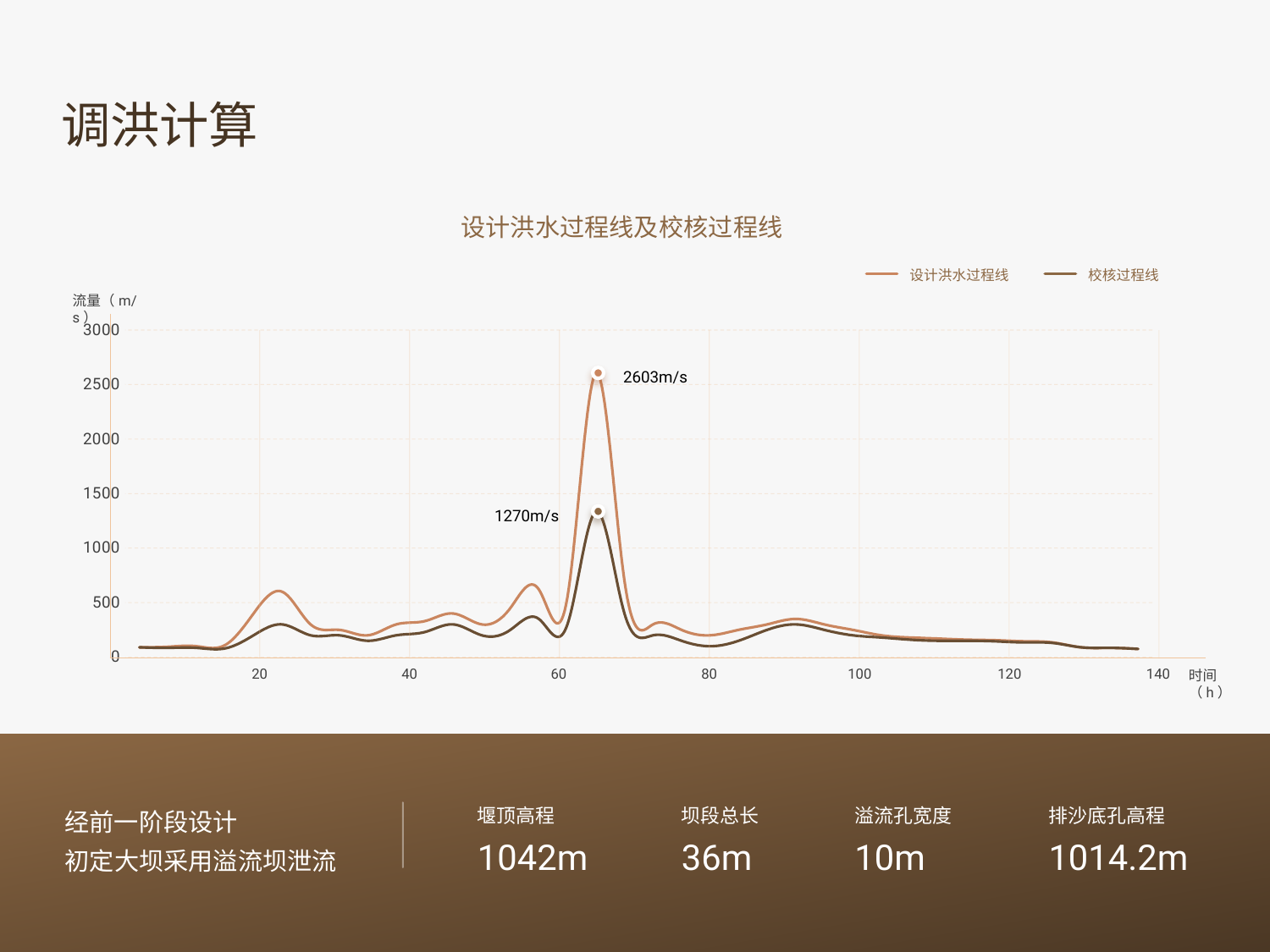

调洪计算
设计洪水过程线及校核过程线
设计洪水过程线
校核过程线
流量（m/s）

### Chart

| Category | 系列 1 | 系列 2 |
|---|---|---|
| 0 | 90.0 | 90.0 |
| 4 | 95.0 | 85.0 |
| 8 | 100.0 | 85.0 |
| 12 | 110.0 | 80.0 |
| 16 | 400.0 | 200.0 |
| 20 | 600.0 | 300.0 |
| 24 | 300.0 | 200.0 |
| 28 | 250.0 | 200.0 |
| 32 | 200.0 | 150.0 |
| 36 | 300.0 | 200.0 |
| 40 | 330.0 | 230.0 |
| 44 | 400.0 | 300.0 |
| 48 | 300.0 | 200.0 |
| 52 | 450.0 | 250.0 |
| 56 | 620.0 | 350.0 |
| 60 | 550.0 | 300.0 |
| 64 | 2607.0 | 1335.0 |
| 68 | 700.0 | 400.0 |
| 72 | 300.0 | 200.0 |
| 76 | 250.0 | 150.0 |
| 80 | 200.0 | 100.0 |
| 84 | 250.0 | 150.0 |
| 88 | 300.0 | 250.0 |
| 92 | 350.0 | 300.0 |
| 96 | 300.0 | 250.0 |
| 100 | 250.0 | 200.0 |
| 104 | 200.0 | 180.0 |
| 108 | 180.0 | 160.0 |
| 112 | 170.0 | 150.0 |
| 116 | 160.0 | 150.0 |
| 120 | 155.0 | 145.0 |
| 124 | 145.0 | 135.0 |
| 128 | 135.0 | 130.0 |
| 132 | 90.0 | 90.0 |
| 136 | 85.0 | 85.0 |
| 140 | 75.0 | 75.0 |
20
40
60
80
100
120
140
时间（h）
2603m/s

1270m/s

经前一阶段设计
初定大坝采用溢流坝泄流
堰顶高程1042m
坝段总长
36m
溢流孔宽度
10m
排沙底孔高程
1014.2m